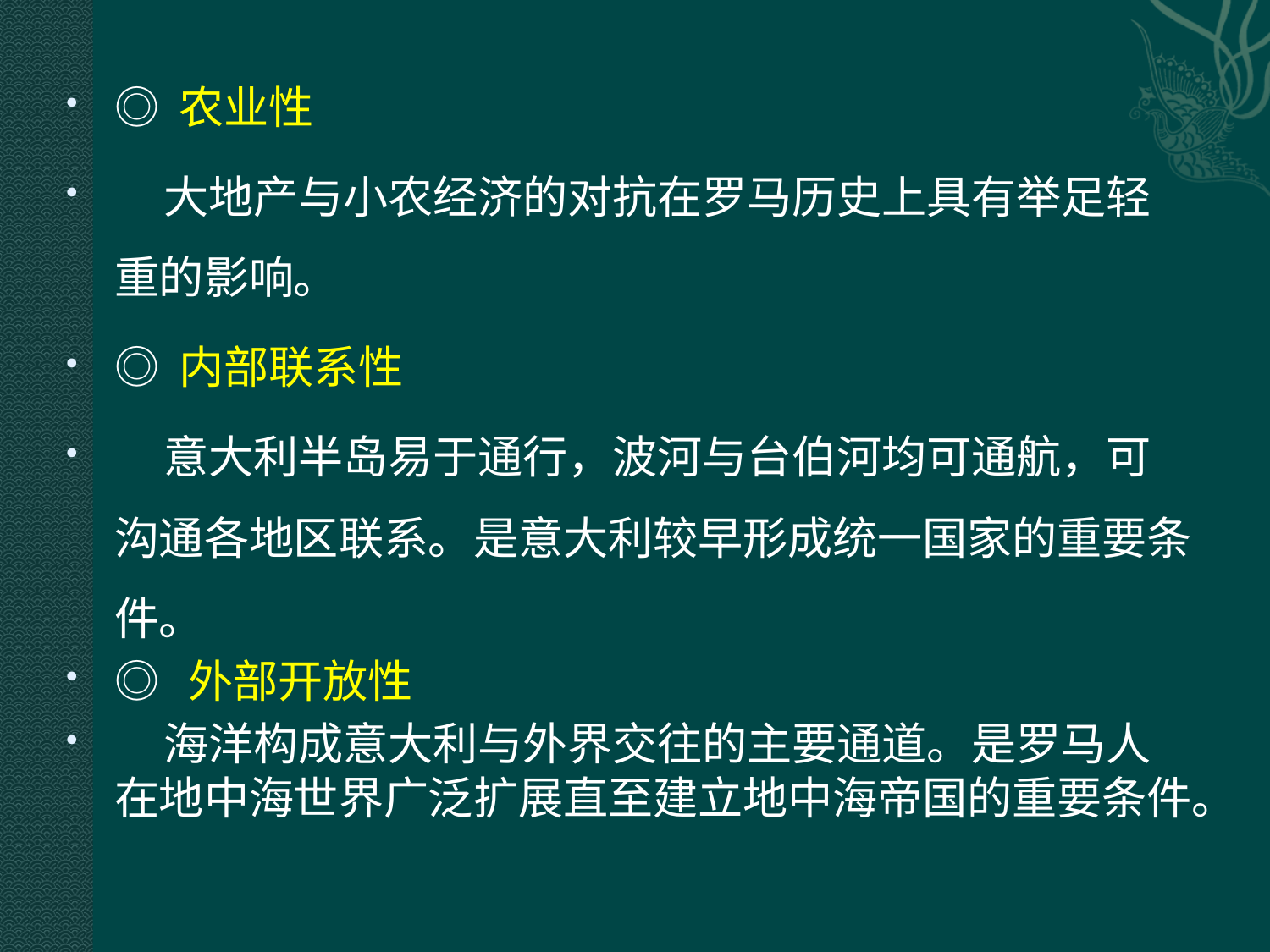

◎ 农业性
    大地产与小农经济的对抗在罗马历史上具有举足轻重的影响。
◎ 内部联系性
    意大利半岛易于通行，波河与台伯河均可通航，可沟通各地区联系。是意大利较早形成统一国家的重要条件。
◎  外部开放性
    海洋构成意大利与外界交往的主要通道。是罗马人在地中海世界广泛扩展直至建立地中海帝国的重要条件。